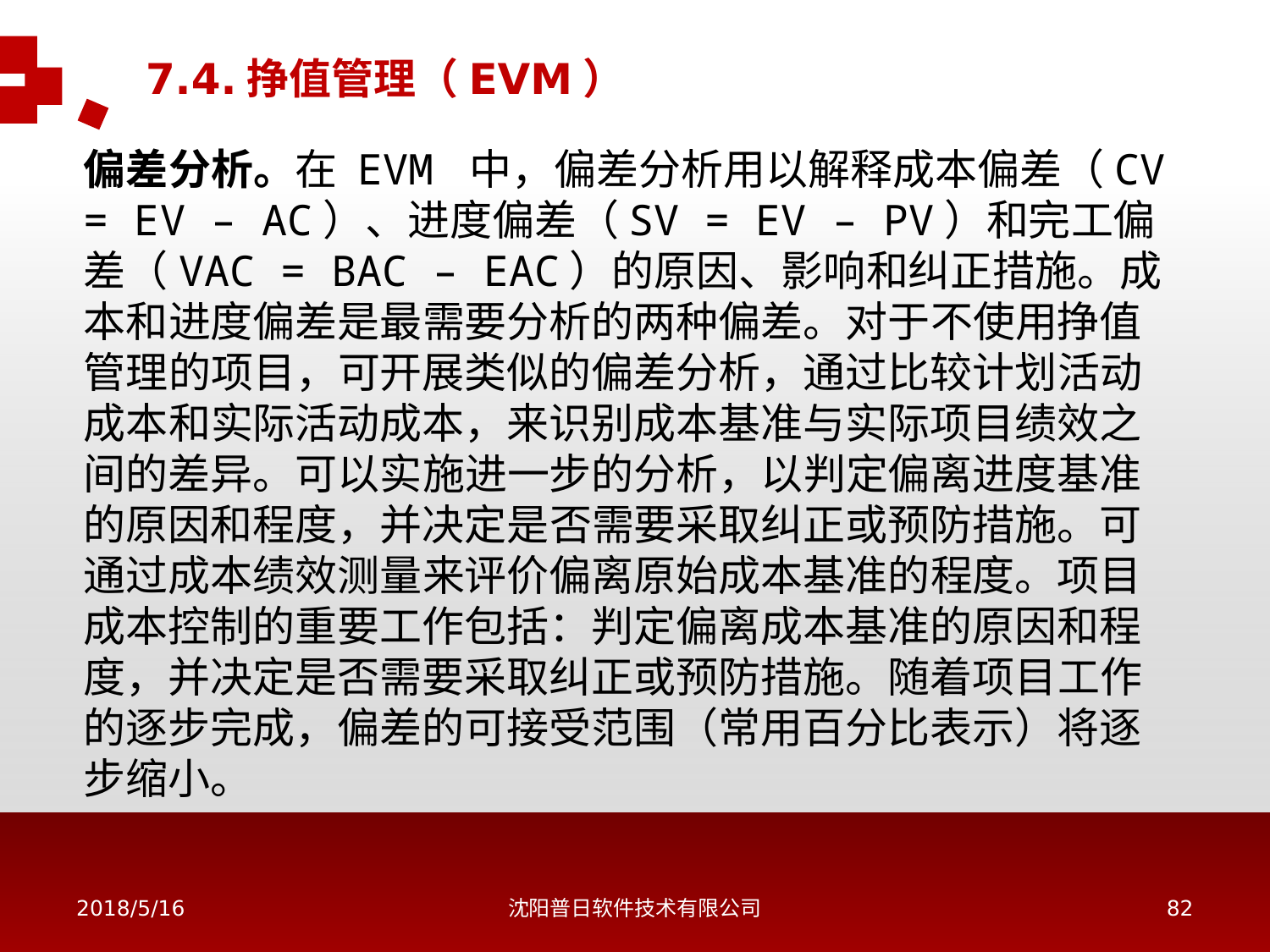

7.4.挣值管理（EVM）
偏差分析。在 EVM 中，偏差分析用以解释成本偏差（CV = EV – AC）、进度偏差（SV = EV – PV）和完工偏差（VAC = BAC – EAC）的原因、影响和纠正措施。成本和进度偏差是最需要分析的两种偏差。对于不使用挣值管理的项目，可开展类似的偏差分析，通过比较计划活动成本和实际活动成本，来识别成本基准与实际项目绩效之间的差异。可以实施进一步的分析，以判定偏离进度基准的原因和程度，并决定是否需要采取纠正或预防措施。可通过成本绩效测量来评价偏离原始成本基准的程度。项目成本控制的重要工作包括：判定偏离成本基准的原因和程度，并决定是否需要采取纠正或预防措施。随着项目工作的逐步完成，偏差的可接受范围（常用百分比表示）将逐步缩小。
2018/5/16
沈阳普日软件技术有限公司
82